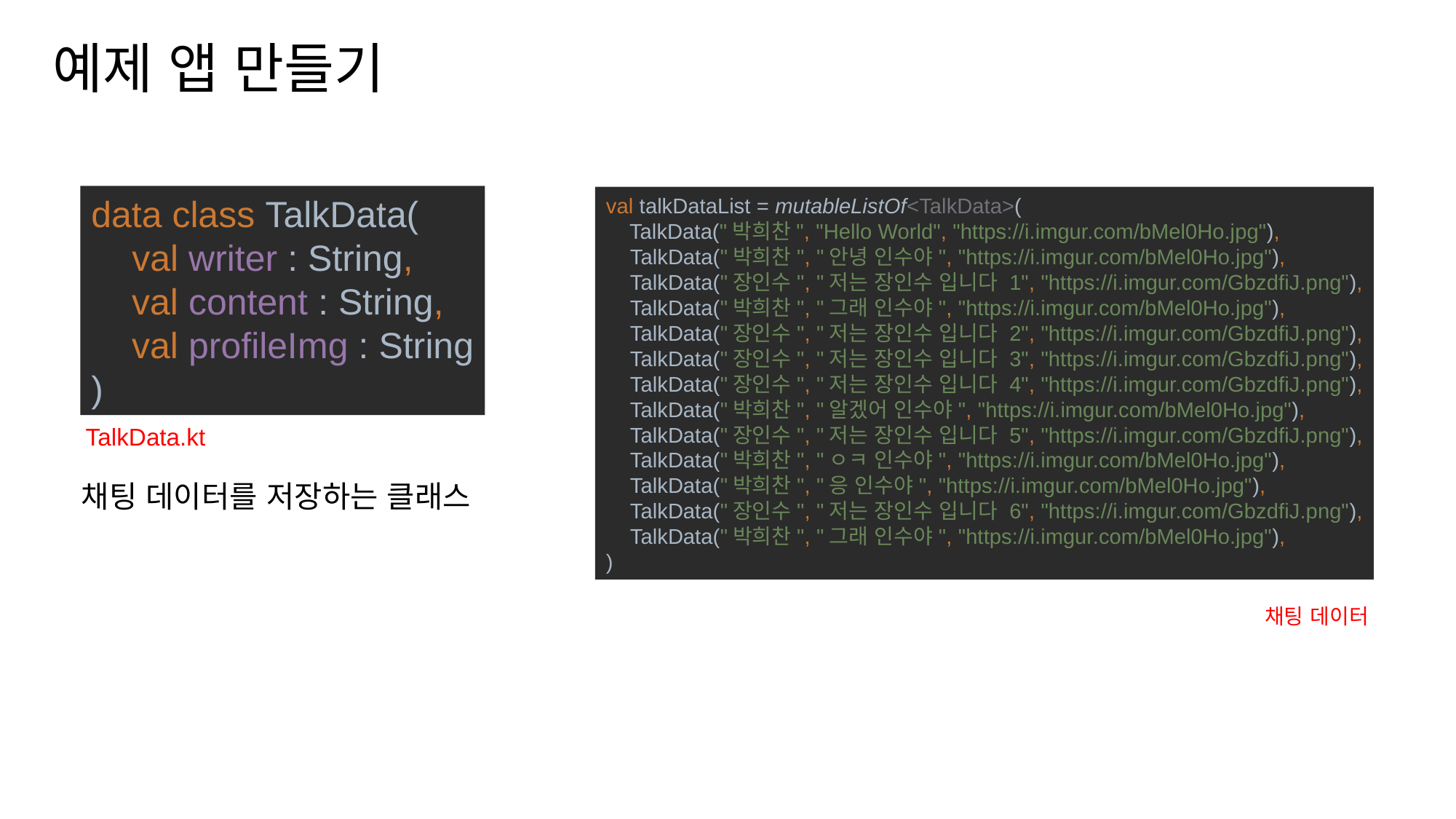

티머니 둥근바람 ExtraBold
티머니 둥근바람 Regular
예제 앱 만들기
나눔스퀘어OTF ExtraBold
나눔스퀘어OTF Bold
나눔스퀘어OTF
data class TalkData(
    val writer : String,
    val content : String,
    val profileImg : String
)
TalkData.kt
채팅 데이터를 저장하는 클래스
val talkDataList = mutableListOf<TalkData>(
    TalkData("박희찬", "Hello World", "https://i.imgur.com/bMel0Ho.jpg"),
    TalkData("박희찬", "안녕 인수야", "https://i.imgur.com/bMel0Ho.jpg"),
    TalkData("장인수", "저는 장인수 입니다 1", "https://i.imgur.com/GbzdfiJ.png"),
    TalkData("박희찬", "그래 인수야", "https://i.imgur.com/bMel0Ho.jpg"),
    TalkData("장인수", "저는 장인수 입니다 2", "https://i.imgur.com/GbzdfiJ.png"),
    TalkData("장인수", "저는 장인수 입니다 3", "https://i.imgur.com/GbzdfiJ.png"),
    TalkData("장인수", "저는 장인수 입니다 4", "https://i.imgur.com/GbzdfiJ.png"),
    TalkData("박희찬", "알겠어 인수야", "https://i.imgur.com/bMel0Ho.jpg"),
    TalkData("장인수", "저는 장인수 입니다 5", "https://i.imgur.com/GbzdfiJ.png"),
    TalkData("박희찬", "ㅇㅋ 인수야", "https://i.imgur.com/bMel0Ho.jpg"),
    TalkData("박희찬", "응 인수야", "https://i.imgur.com/bMel0Ho.jpg"),
    TalkData("장인수", "저는 장인수 입니다 6", "https://i.imgur.com/GbzdfiJ.png"),
    TalkData("박희찬", "그래 인수야", "https://i.imgur.com/bMel0Ho.jpg"),
)
채팅 데이터
나눔스퀘어_ac ExtraBold
나눔스퀘어_ac Bold
나눔스퀘어_ac
나눔스퀘어 ExtraBold
나눔스퀘어 Bold
나눔스퀘어
XML
나눔스퀘어 Light
Kotlin